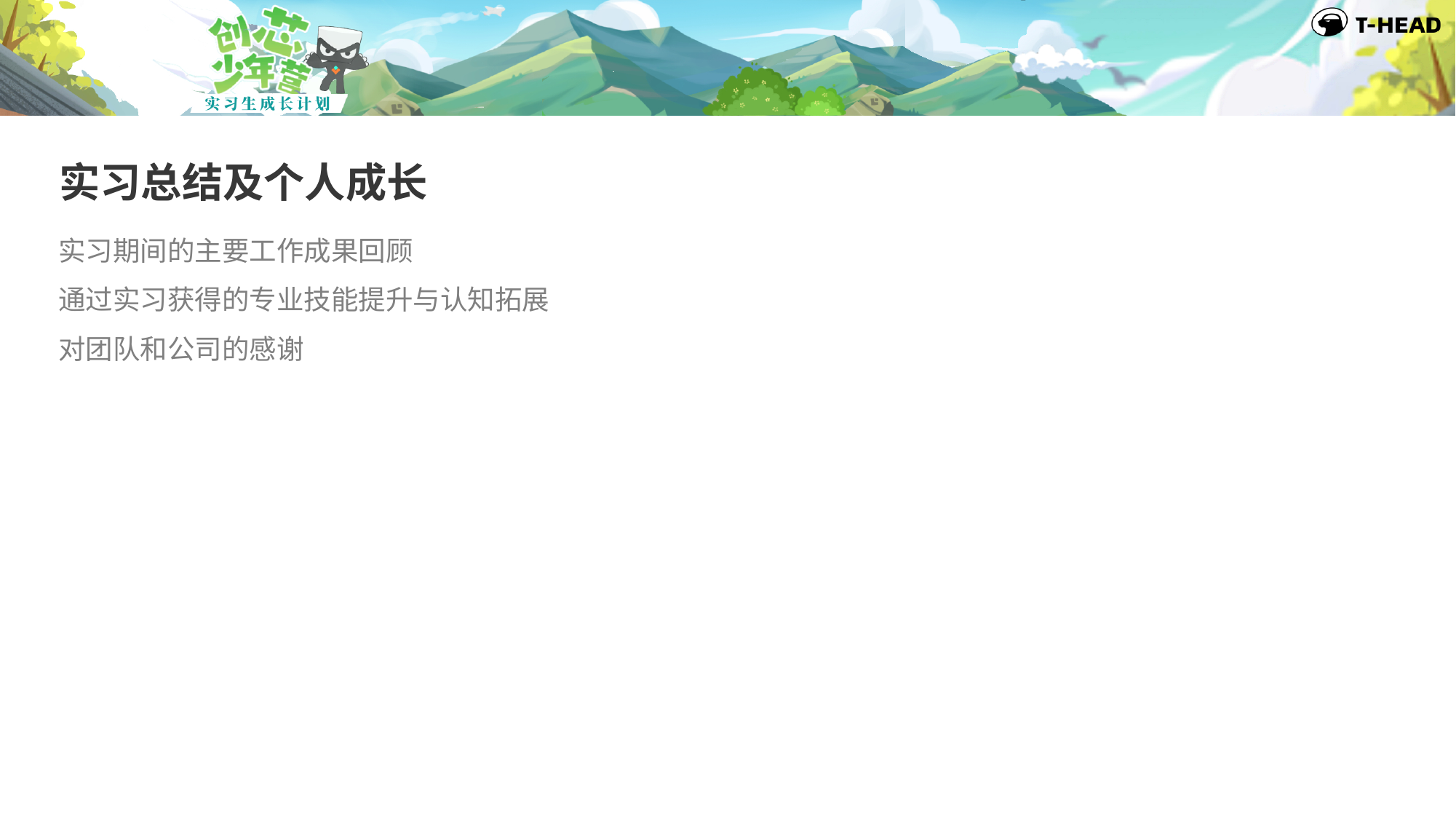

实习总结及个人成长
实习期间的主要工作成果回顾
通过实习获得的专业技能提升与认知拓展
对团队和公司的感谢